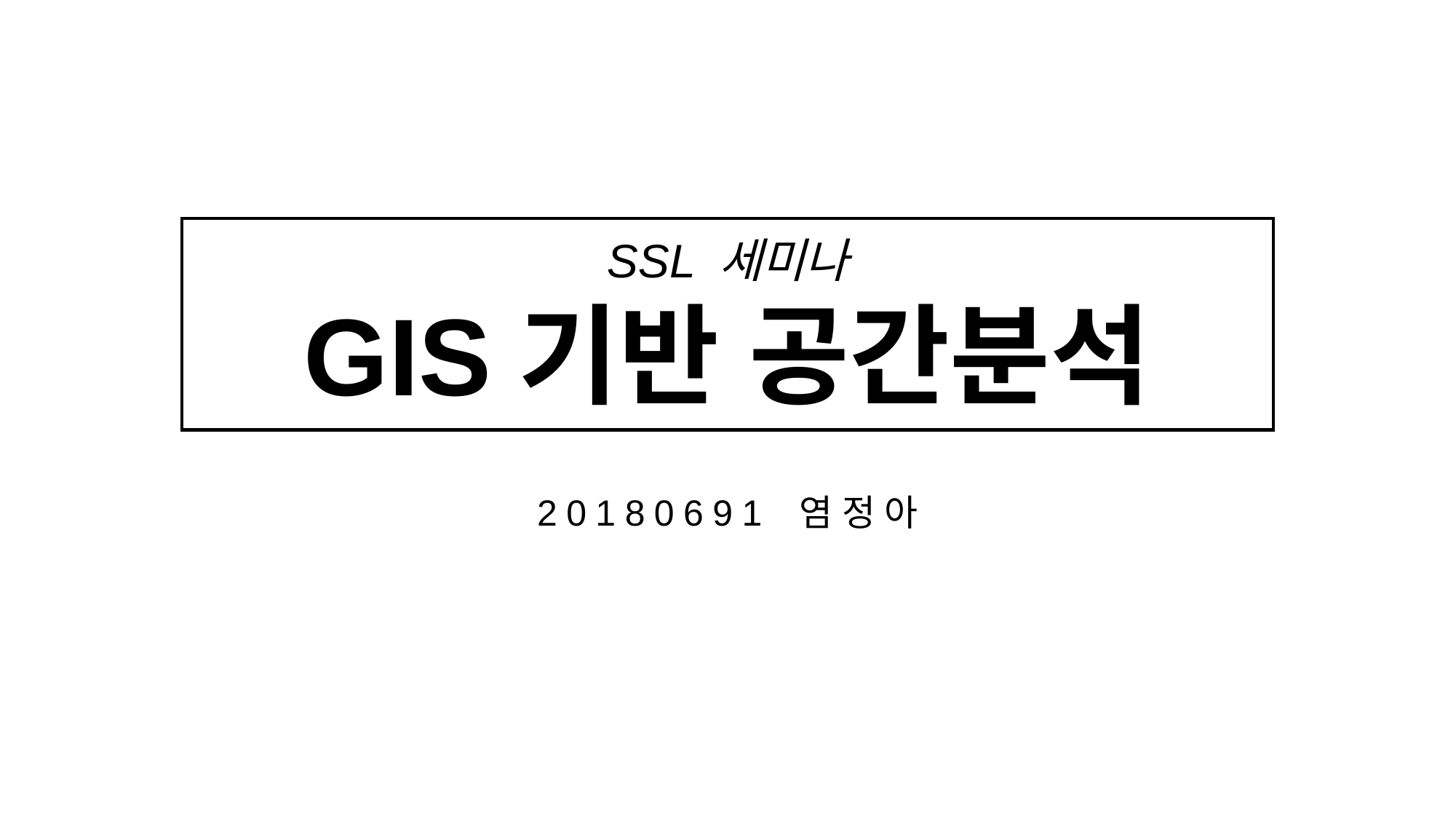

# SSL 세미나 GIS기반 공간분석
20180691 염정아